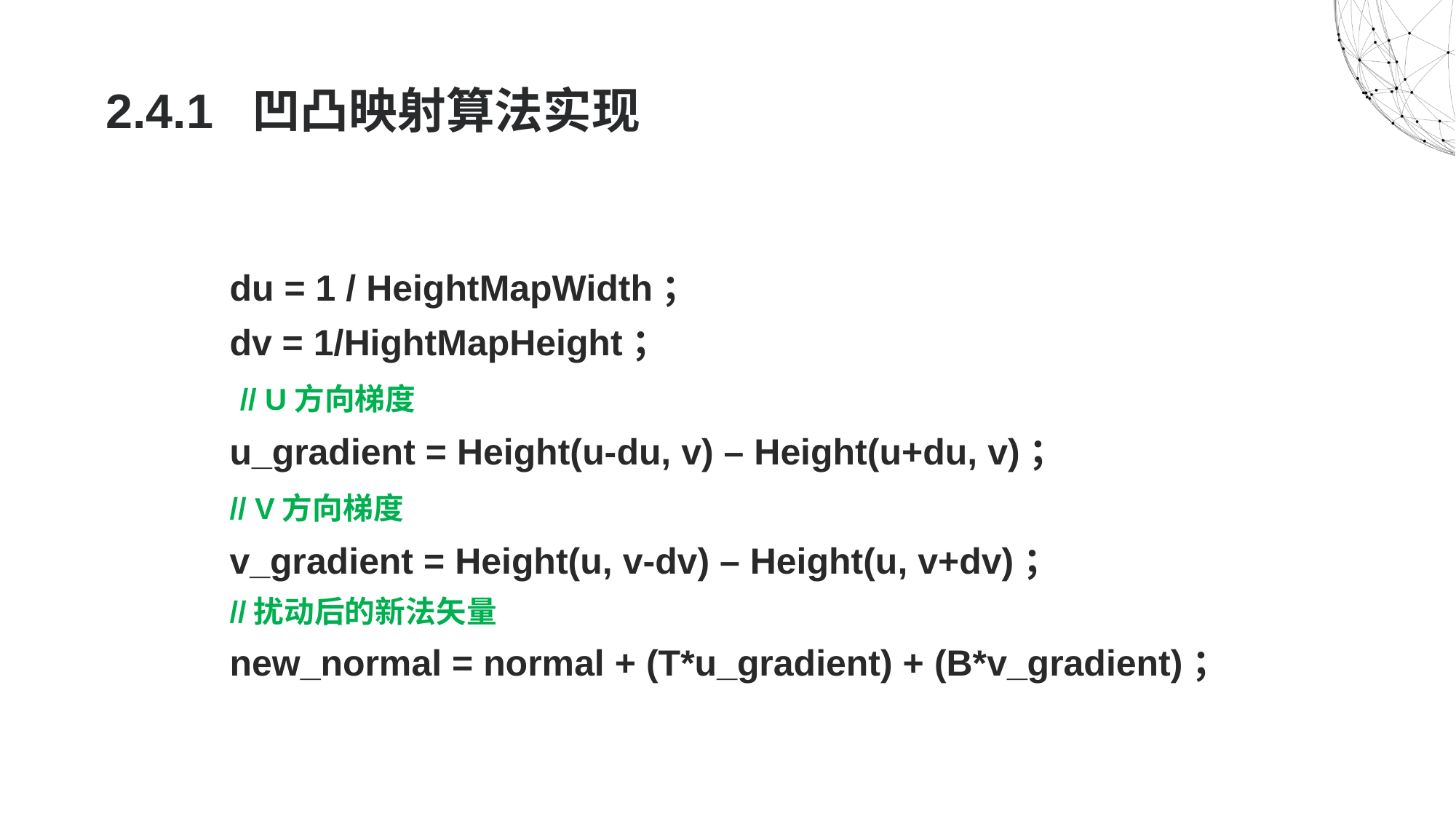

2.4.1  凹凸映射算法实现

du = 1 / HeightMapWidth；
dv = 1/HightMapHeight；
 // U方向梯度
u_gradient = Height(u-du, v) – Height(u+du, v)；
// V方向梯度
v_gradient = Height(u, v-dv) – Height(u, v+dv)；
//扰动后的新法矢量
new_normal = normal + (T*u_gradient) + (B*v_gradient)；